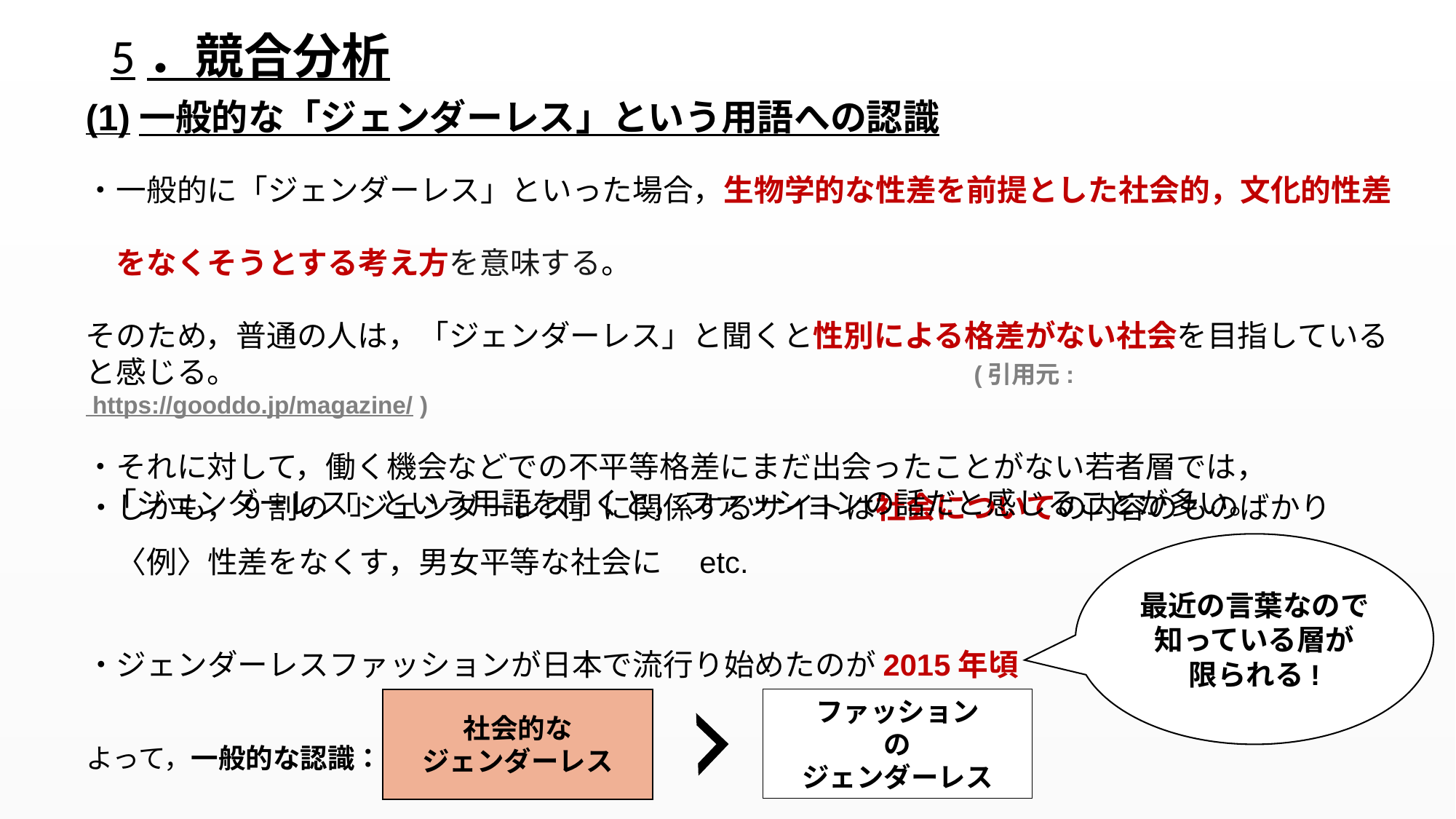

# 5．競合分析
(1)一般的な「ジェンダーレス」という用語への認識

・一般的に「ジェンダーレス」といった場合，生物学的な性差を前提とした社会的，文化的性差
　をなくそうとする考え方を意味する。
そのため，普通の人は，「ジェンダーレス」と聞くと性別による格差がない社会を目指していると感じる。　　　　　　　　　　　　　　　　　　　　　　　　(引用元: https://gooddo.jp/magazine/ )

・それに対して，働く機会などでの不平等格差にまだ出会ったことがない若者層では，
  「ジェンダーレス」という用語を聞くと，ファッションの話だと感じることが多い。

・しかも，9割の「ジェンダーレス」に関係するサイトは社会についての内容のものばかり
　〈例〉性差をなくす，男女平等な社会に　etc.

・ジェンダーレスファッションが日本で流行り始めたのが2015年頃

よって，一般的な認識：

最近の言葉なので知っている層が
限られる!
ファッション
の
ジェンダーレス
社会的な
ジェンダーレス